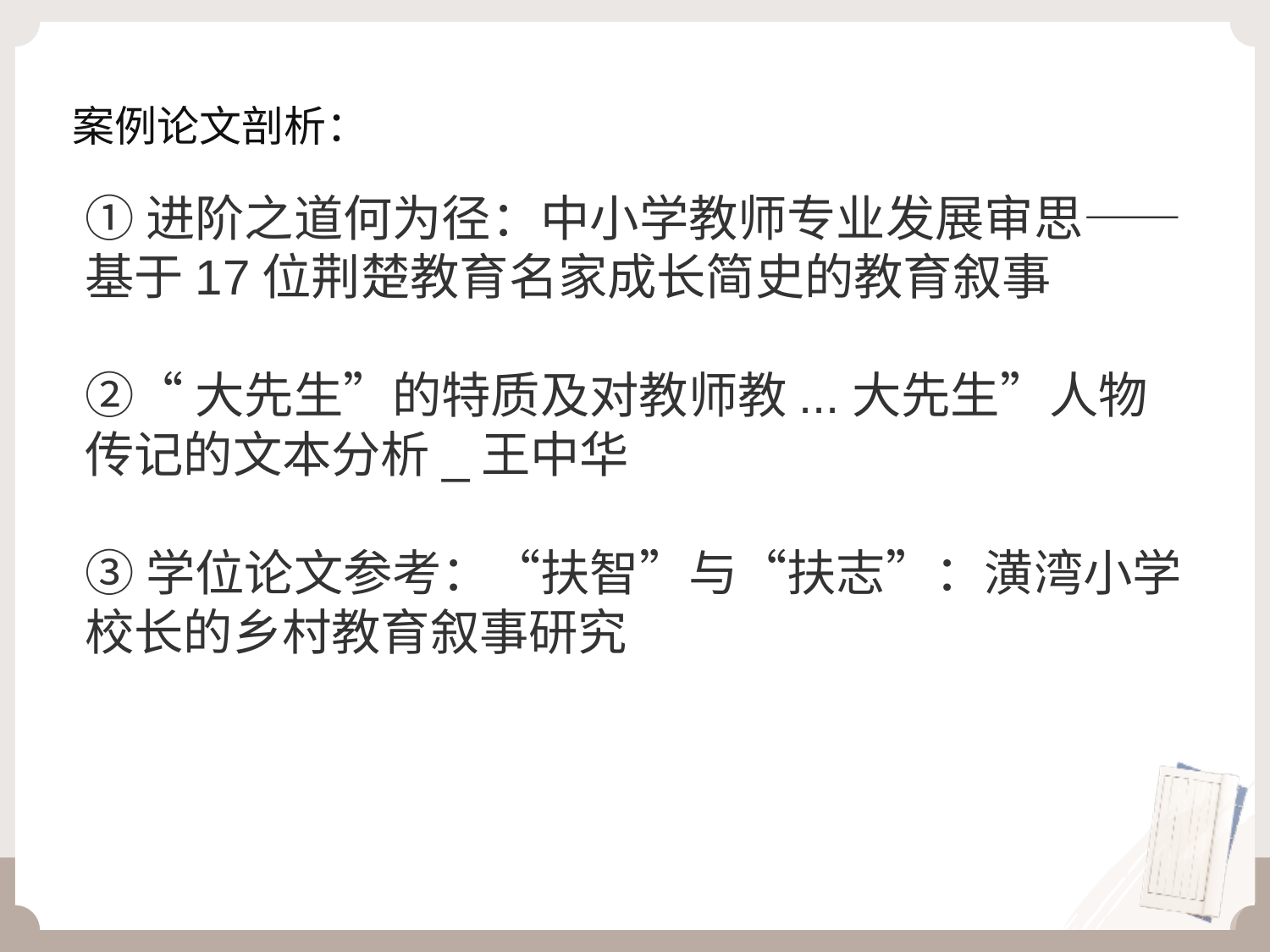

# 案例论文剖析：
①进阶之道何为径：中小学教师专业发展审思——基于17位荆楚教育名家成长简史的教育叙事

②“大先生”的特质及对教师教...大先生”人物传记的文本分析_王中华

③学位论文参考：“扶智”与“扶志”：潢湾小学校长的乡村教育叙事研究